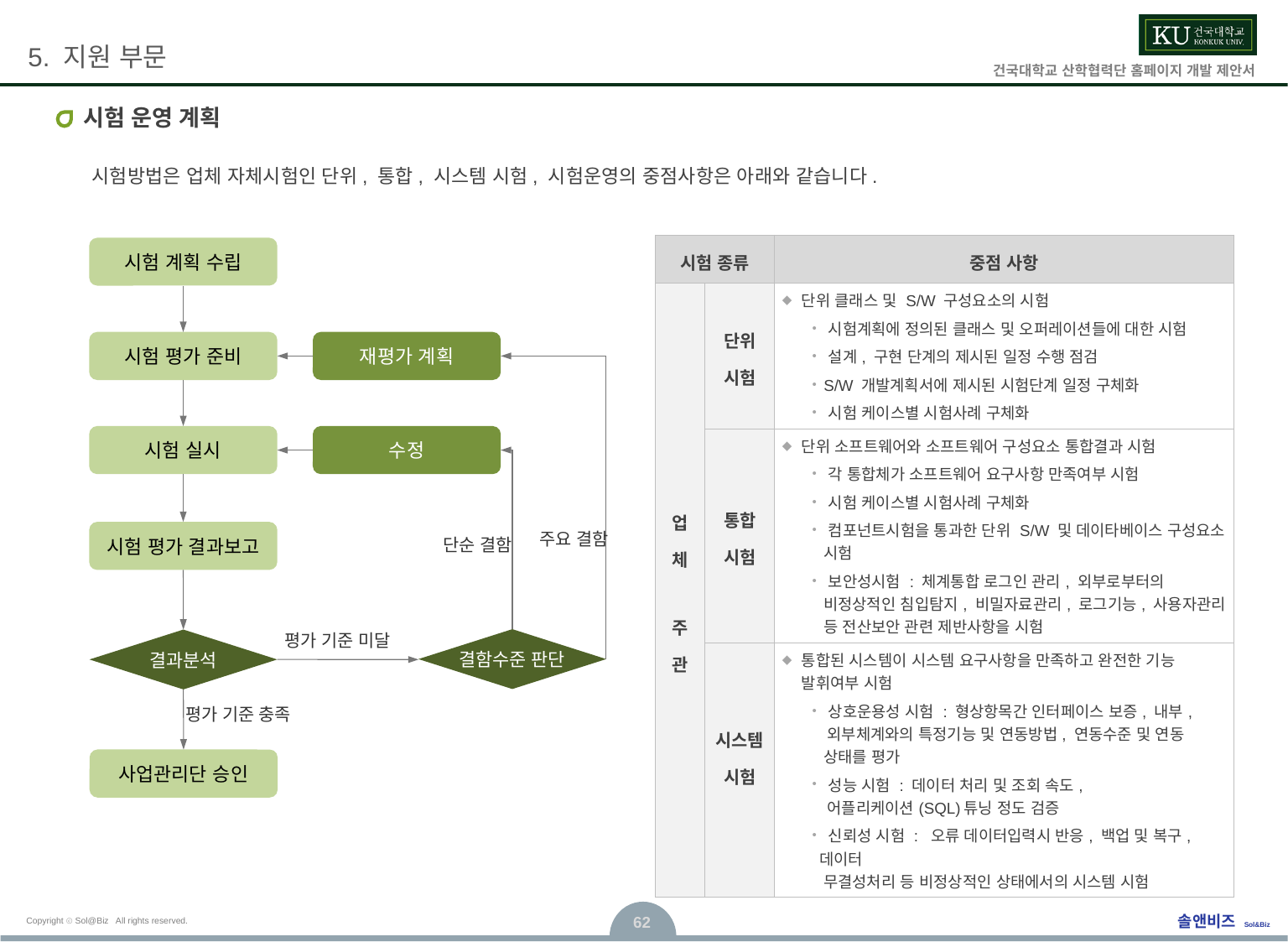

# 시험 운영 계획
시험방법은 업체 자체시험인 단위, 통합, 시스템 시험, 시험운영의 중점사항은 아래와 같습니다.
| 시험 종류 |  | 중점 사항 |
| --- | --- | --- |
| 업 체 주 관 | 단위 시험 | 단위 클래스 및 S/W 구성요소의 시험 시험계획에 정의된 클래스 및 오퍼레이션들에 대한 시험 설계, 구현 단계의 제시된 일정 수행 점검 S/W 개발계획서에 제시된 시험단계 일정 구체화 시험 케이스별 시험사례 구체화 |
|  | 통합 시험 | 단위 소프트웨어와 소프트웨어 구성요소 통합결과 시험 각 통합체가 소프트웨어 요구사항 만족여부 시험 시험 케이스별 시험사례 구체화 컴포넌트시험을 통과한 단위 S/W 및 데이타베이스 구성요소 시험 보안성시험 : 체계통합 로그인 관리, 외부로부터의 비정상적인 침입탐지, 비밀자료관리, 로그기능, 사용자관리 등 전산보안 관련 제반사항을 시험 |
|  | 시스템 시험 | 통합된 시스템이 시스템 요구사항을 만족하고 완전한 기능 발휘여부 시험 상호운용성 시험 : 형상항목간 인터페이스 보증, 내부, 외부체계와의 특정기능 및 연동방법, 연동수준 및 연동 상태를 평가 성능 시험 : 데이터 처리 및 조회 속도, 어플리케이션(SQL)튜닝 정도 검증 신뢰성 시험 : 오류 데이터입력시 반응, 백업 및 복구, 데이터 무결성처리 등 비정상적인 상태에서의 시스템 시험 |
시험 계획 수립
시험 평가 준비
재평가 계획
시험 실시
수정
시험 평가 결과보고
주요 결함
단순 결함
결함수준 판단
결과분석
평가 기준 미달
평가 기준 충족
사업관리단 승인